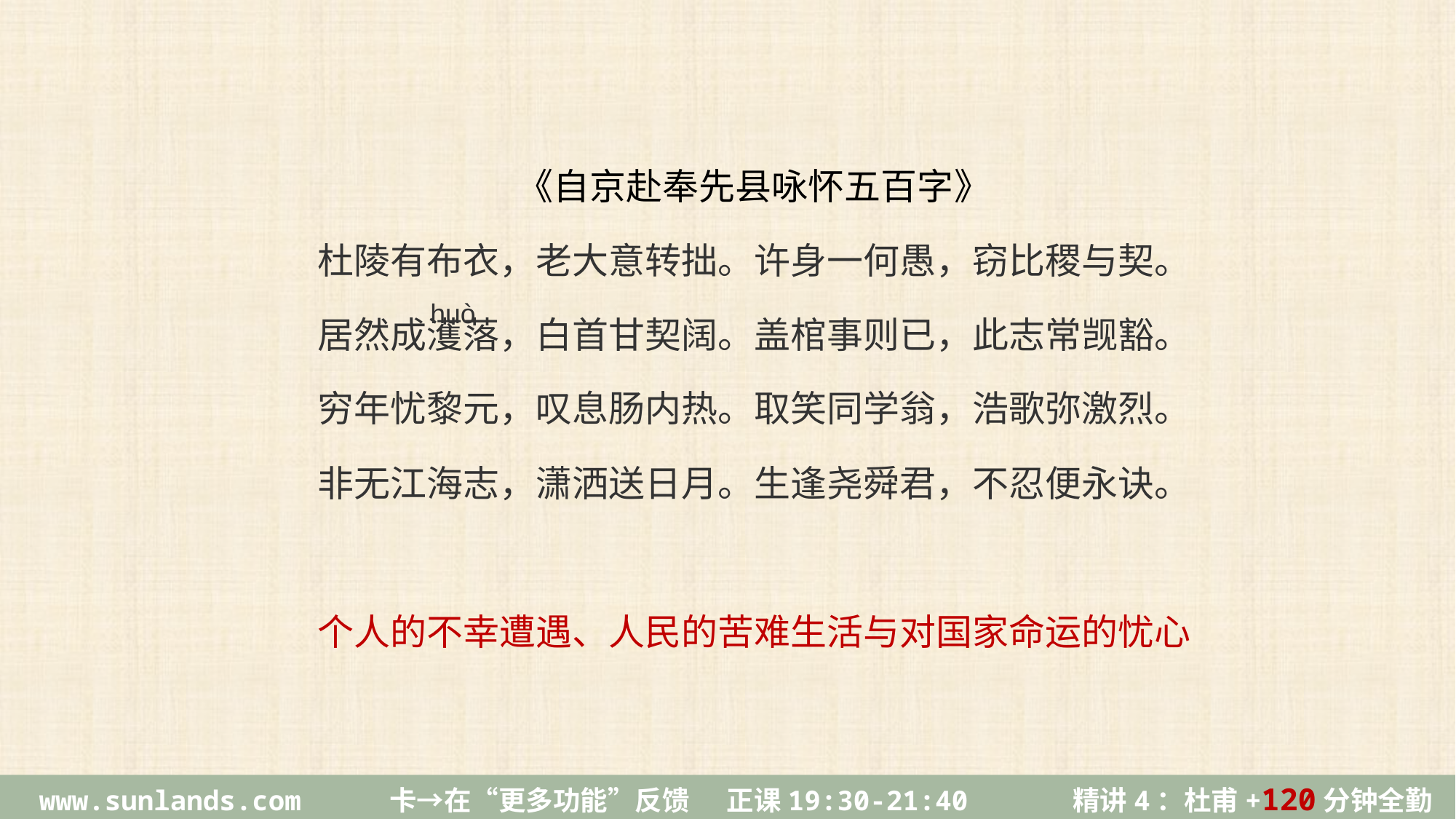

《自京赴奉先县咏怀五百字》
杜陵有布衣，老大意转拙。许身一何愚，窃比稷与契。
居然成濩落，白首甘契阔。盖棺事则已，此志常觊豁。
穷年忧黎元，叹息肠内热。取笑同学翁，浩歌弥激烈。
非无江海志，潇洒送日月。生逢尧舜君，不忍便永诀。

个人的不幸遭遇、人民的苦难生活与对国家命运的忧心
huò